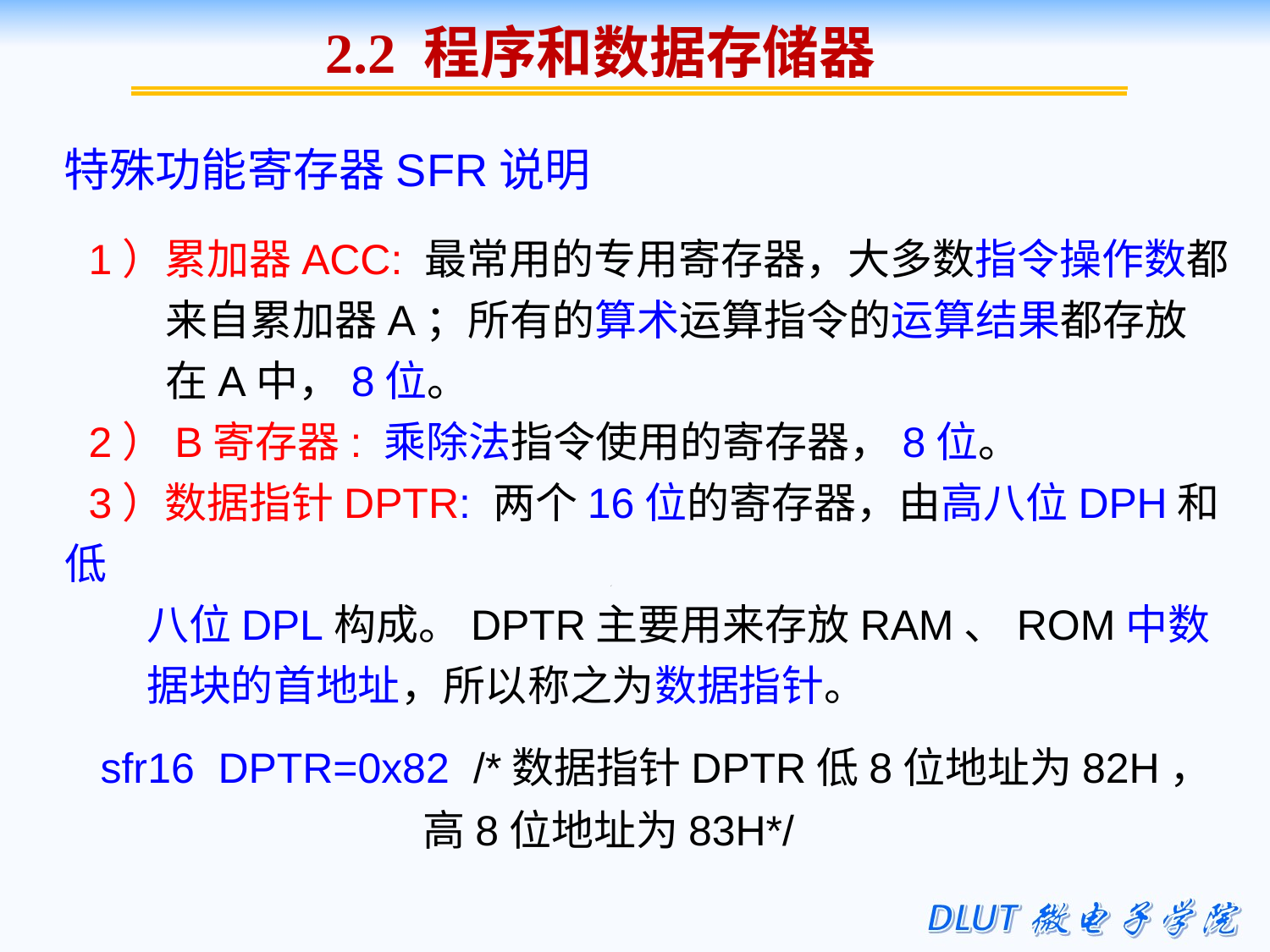

2.2 程序和数据存储器
特殊功能寄存器SFR说明
    1）累加器ACC: 最常用的专用寄存器，大多数指令操作数都
            来自累加器A；所有的算术运算指令的运算结果都存放
            在A中，8位。
    2）B寄存器: 乘除法指令使用的寄存器，8位。
    3）数据指针DPTR: 两个16位的寄存器，由高八位DPH和低
          八位DPL构成。DPTR主要用来存放RAM、ROM中数
          据块的首地址，所以称之为数据指针。
     sfr16  DPTR=0x82  /*数据指针DPTR低8位地址为82H，
                                       高8位地址为83H*/